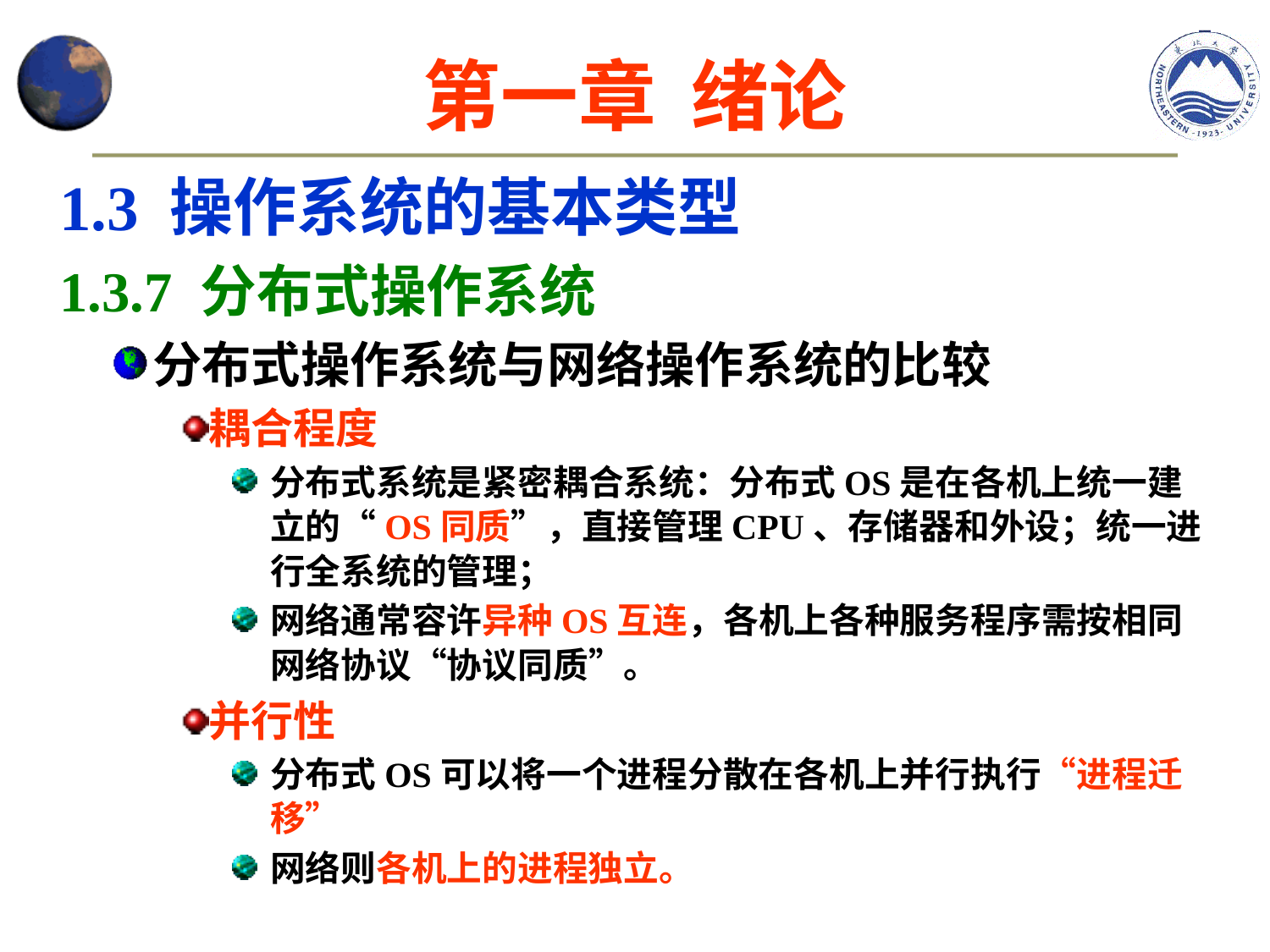

# 第一章  绪论
1.3 操作系统的基本类型
1.3.7 分布式操作系统
分布式操作系统与网络操作系统的比较
耦合程度
分布式系统是紧密耦合系统：分布式OS是在各机上统一建立的“OS同质”，直接管理CPU、存储器和外设；统一进行全系统的管理；
网络通常容许异种OS互连，各机上各种服务程序需按相同网络协议“协议同质”。
并行性
分布式OS可以将一个进程分散在各机上并行执行“进程迁移”
网络则各机上的进程独立。